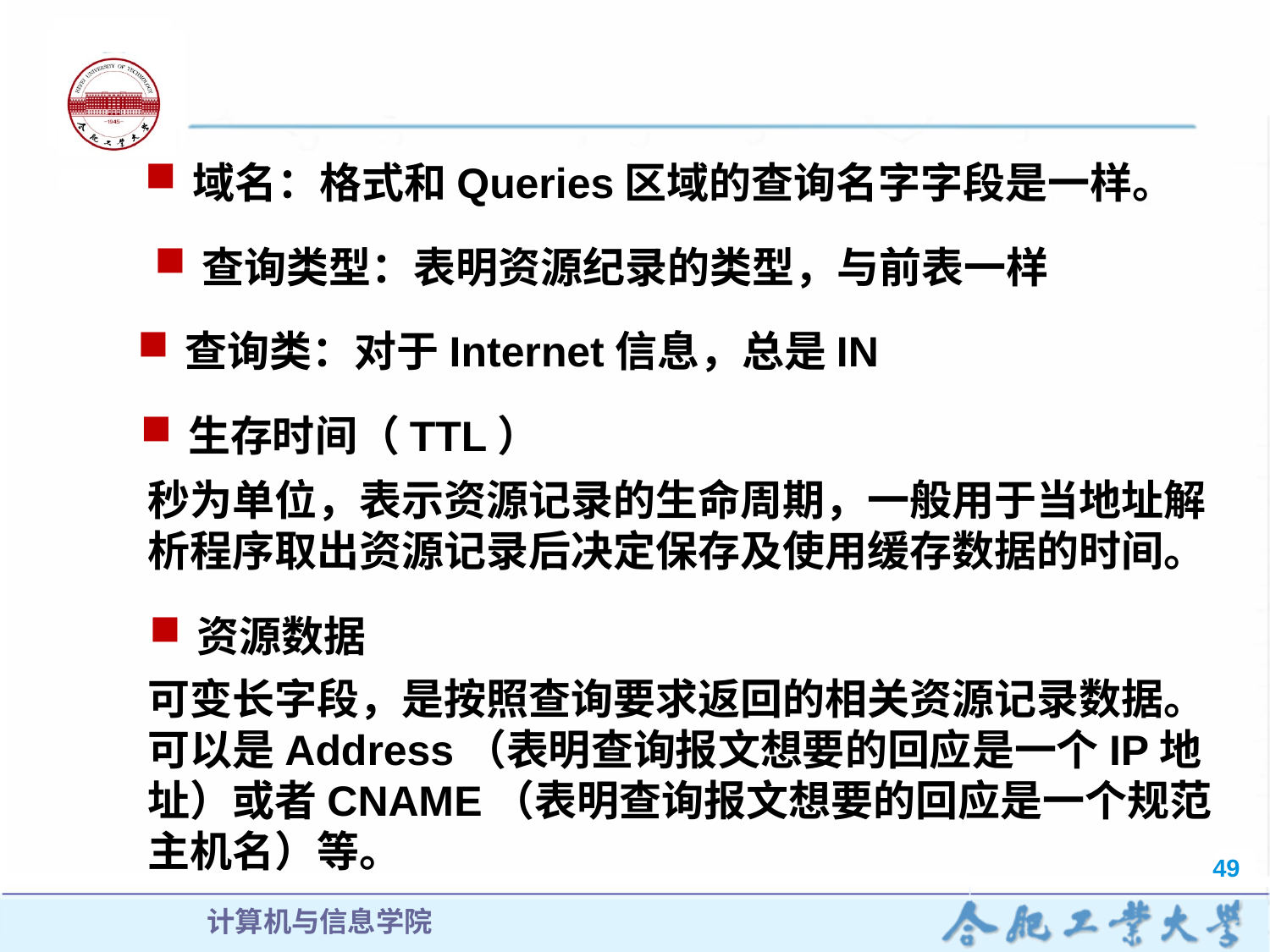

域名：格式和Queries区域的查询名字字段是一样。
查询类型：表明资源纪录的类型，与前表一样
查询类：对于Internet信息，总是IN
生存时间（TTL）
秒为单位，表示资源记录的生命周期，一般用于当地址解析程序取出资源记录后决定保存及使用缓存数据的时间。
资源数据
可变长字段，是按照查询要求返回的相关资源记录数据。可以是Address（表明查询报文想要的回应是一个IP地址）或者CNAME（表明查询报文想要的回应是一个规范主机名）等。